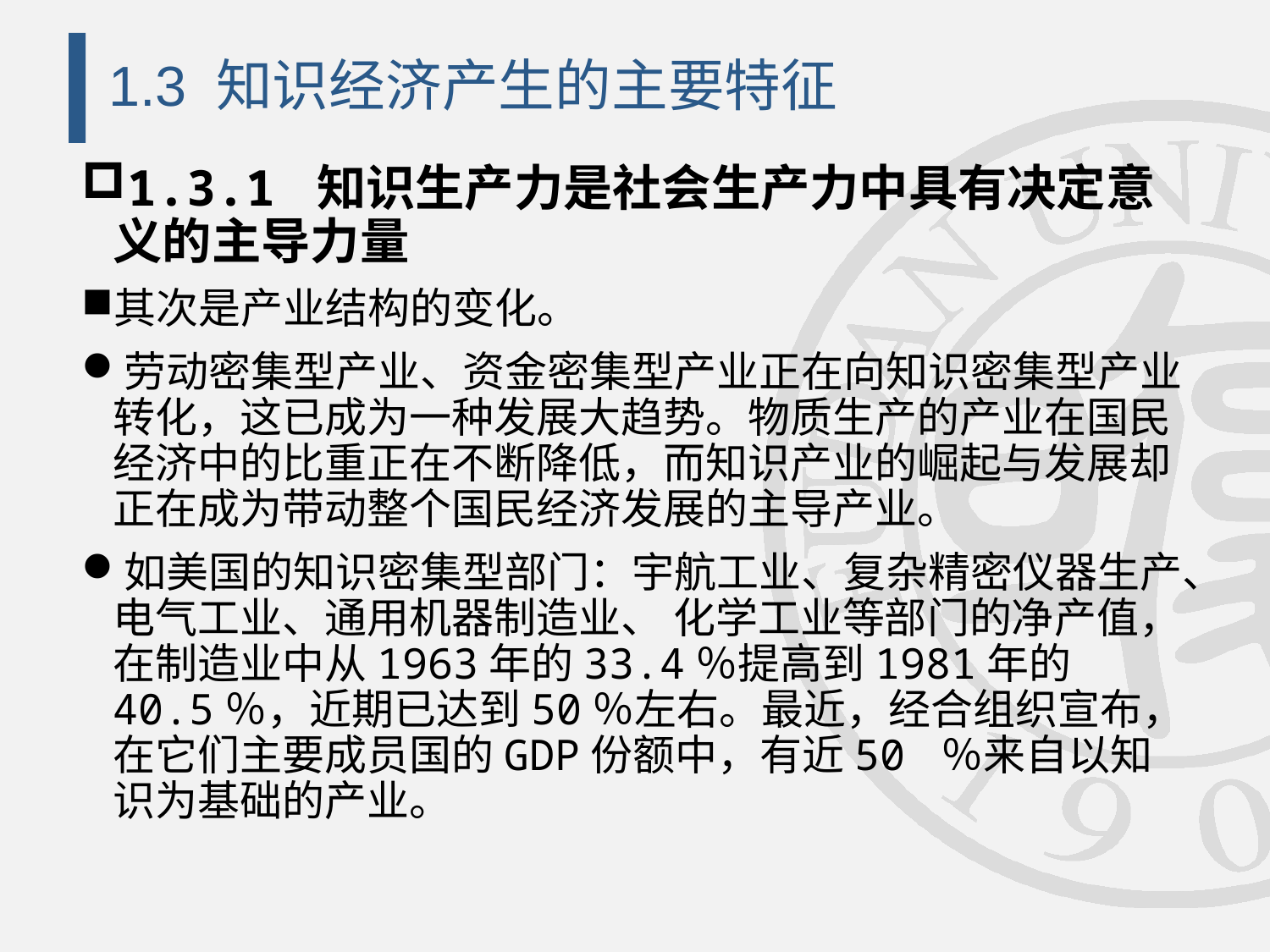

# 1.3 知识经济产生的主要特征
1.3.1 知识生产力是社会生产力中具有决定意义的主导力量
其次是产业结构的变化。
劳动密集型产业、资金密集型产业正在向知识密集型产业转化，这已成为一种发展大趋势。物质生产的产业在国民经济中的比重正在不断降低，而知识产业的崛起与发展却正在成为带动整个国民经济发展的主导产业。
如美国的知识密集型部门：宇航工业、复杂精密仪器生产、电气工业、通用机器制造业、 化学工业等部门的净产值， 在制造业中从1963年的33.4％提高到1981年的40.5％，近期已达到50％左右。最近，经合组织宣布，在它们主要成员国的GDP份额中，有近50 ％来自以知识为基础的产业。